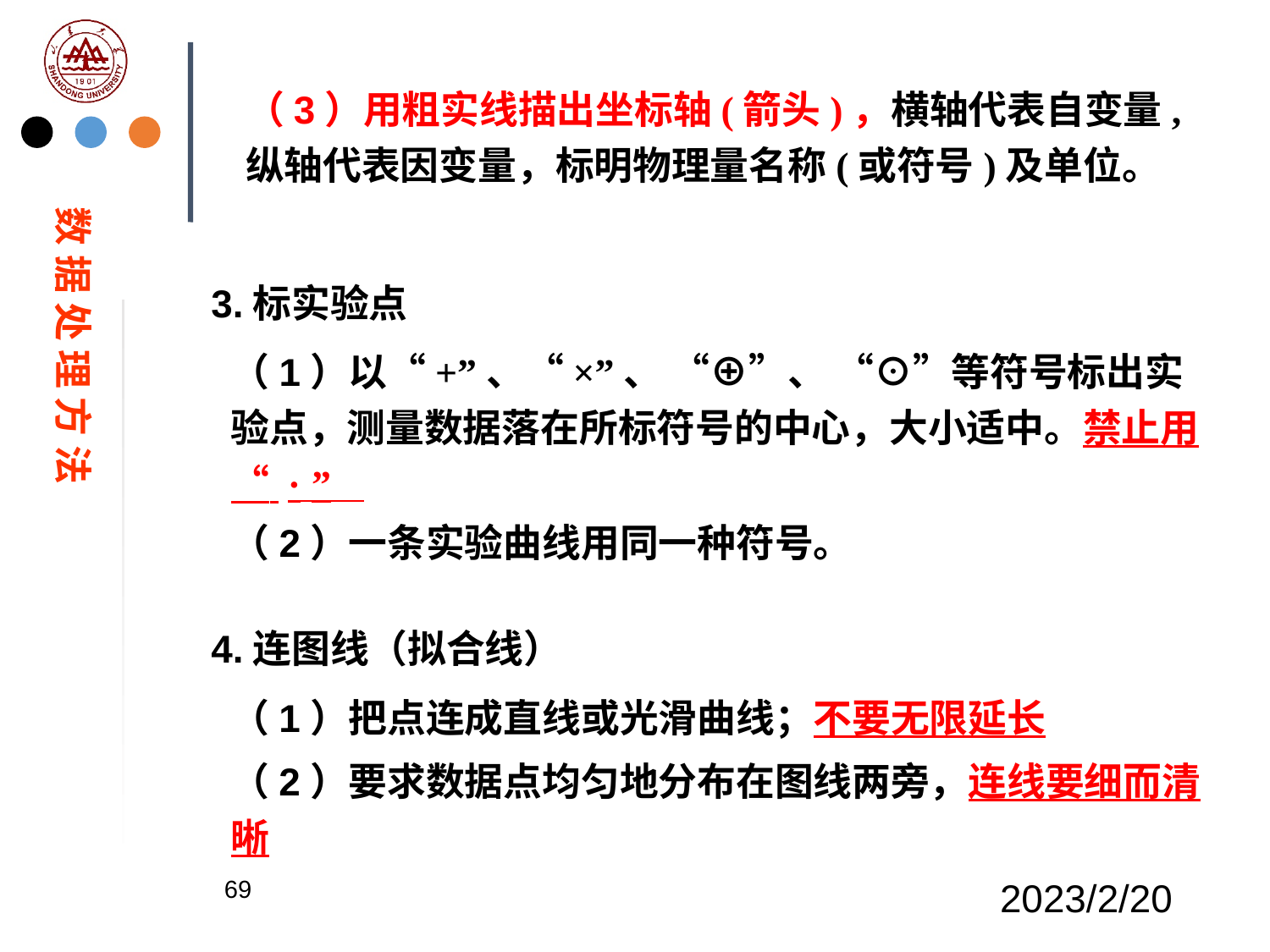

（3）用粗实线描出坐标轴(箭头)，横轴代表自变量,纵轴代表因变量，标明物理量名称(或符号)及单位。
数 据 处 理 方 法
3.标实验点
（1）以“+”、“×”、 “⊕”、 “⊙”等符号标出实验点，测量数据落在所标符号的中心，大小适中。禁止用“ · ”
（2）一条实验曲线用同一种符号。
4.连图线（拟合线）
（1）把点连成直线或光滑曲线；不要无限延长
（2）要求数据点均匀地分布在图线两旁，连线要细而清晰
69
2023/2/20